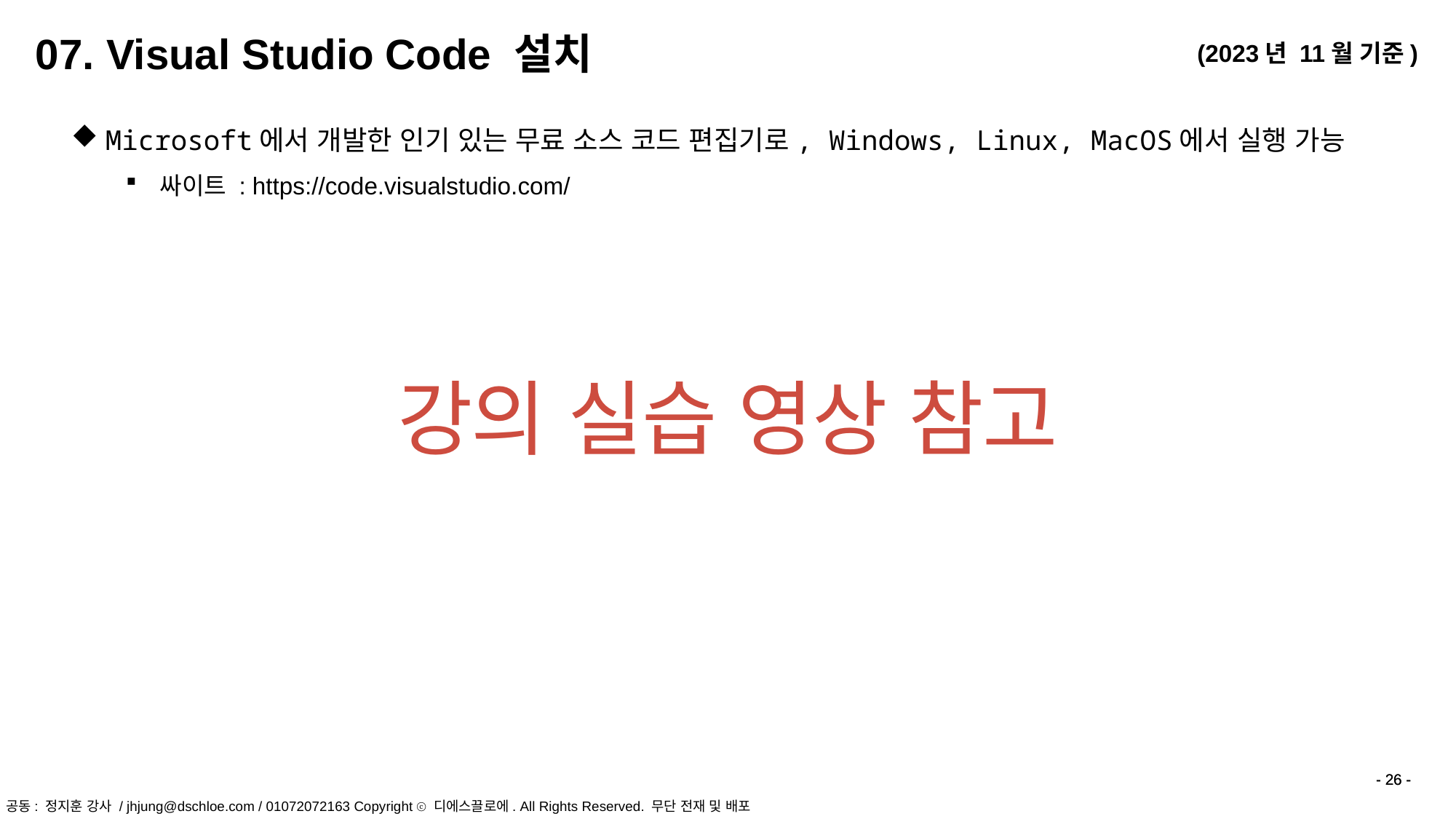

07. Visual Studio Code 설치
Microsoft에서 개발한 인기 있는 무료 소스 코드 편집기로, Windows, Linux, MacOS에서 실행 가능
싸이트 : https://code.visualstudio.com/
강의 실습 영상 참고
- 26 -